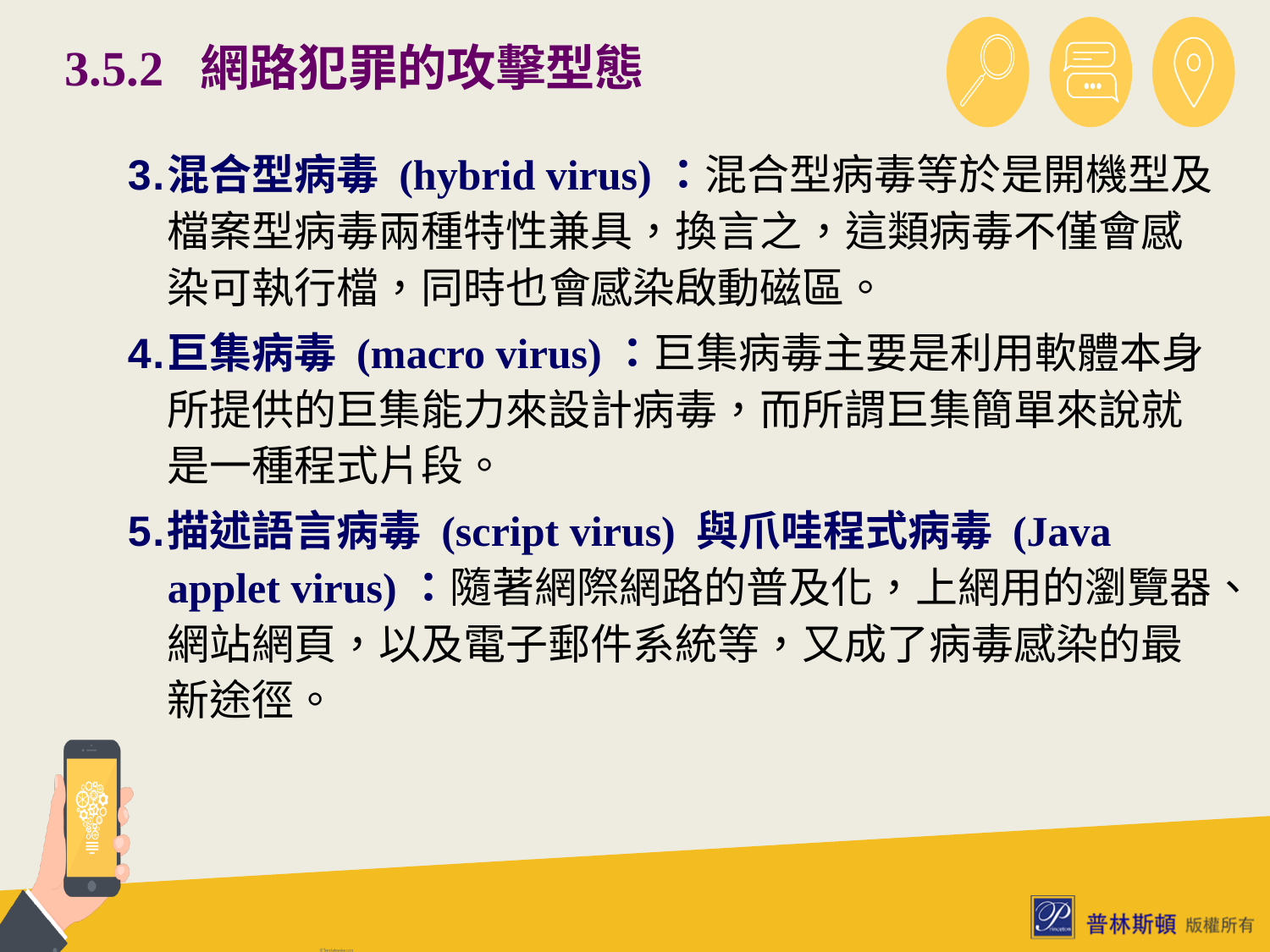

# 3.5.2  網路犯罪的攻擊型態
混合型病毒 (hybrid virus)：混合型病毒等於是開機型及檔案型病毒兩種特性兼具，換言之，這類病毒不僅會感染可執行檔，同時也會感染啟動磁區。
巨集病毒 (macro virus)：巨集病毒主要是利用軟體本身所提供的巨集能力來設計病毒，而所謂巨集簡單來說就是一種程式片段。
描述語言病毒 (script virus) 與爪哇程式病毒 (Java applet virus)：隨著網際網路的普及化，上網用的瀏覽器、網站網頁，以及電子郵件系統等，又成了病毒感染的最新途徑。